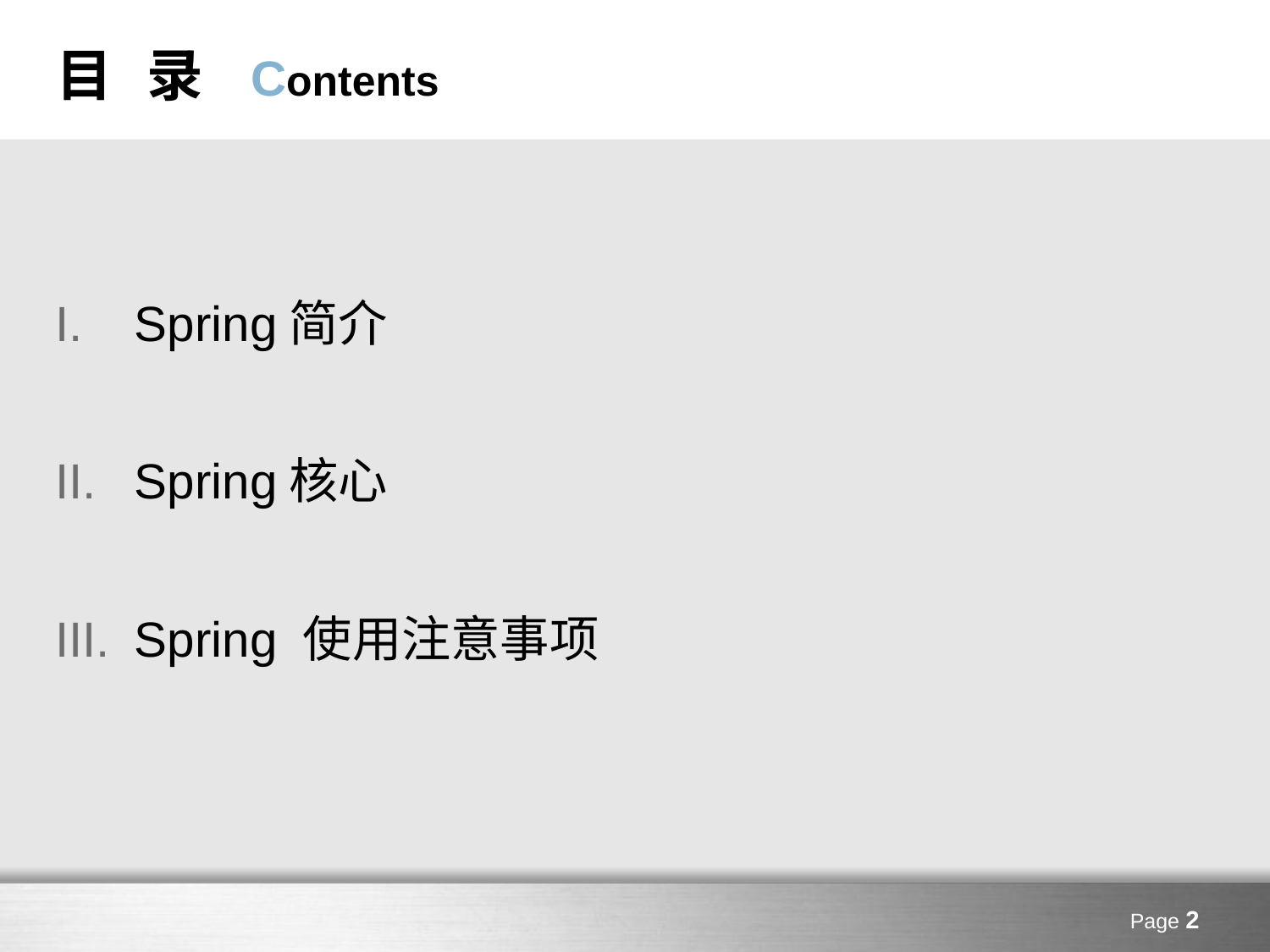

# 目 录 Contents
Spring简介
Spring核心
Spring 使用注意事项
Page 2